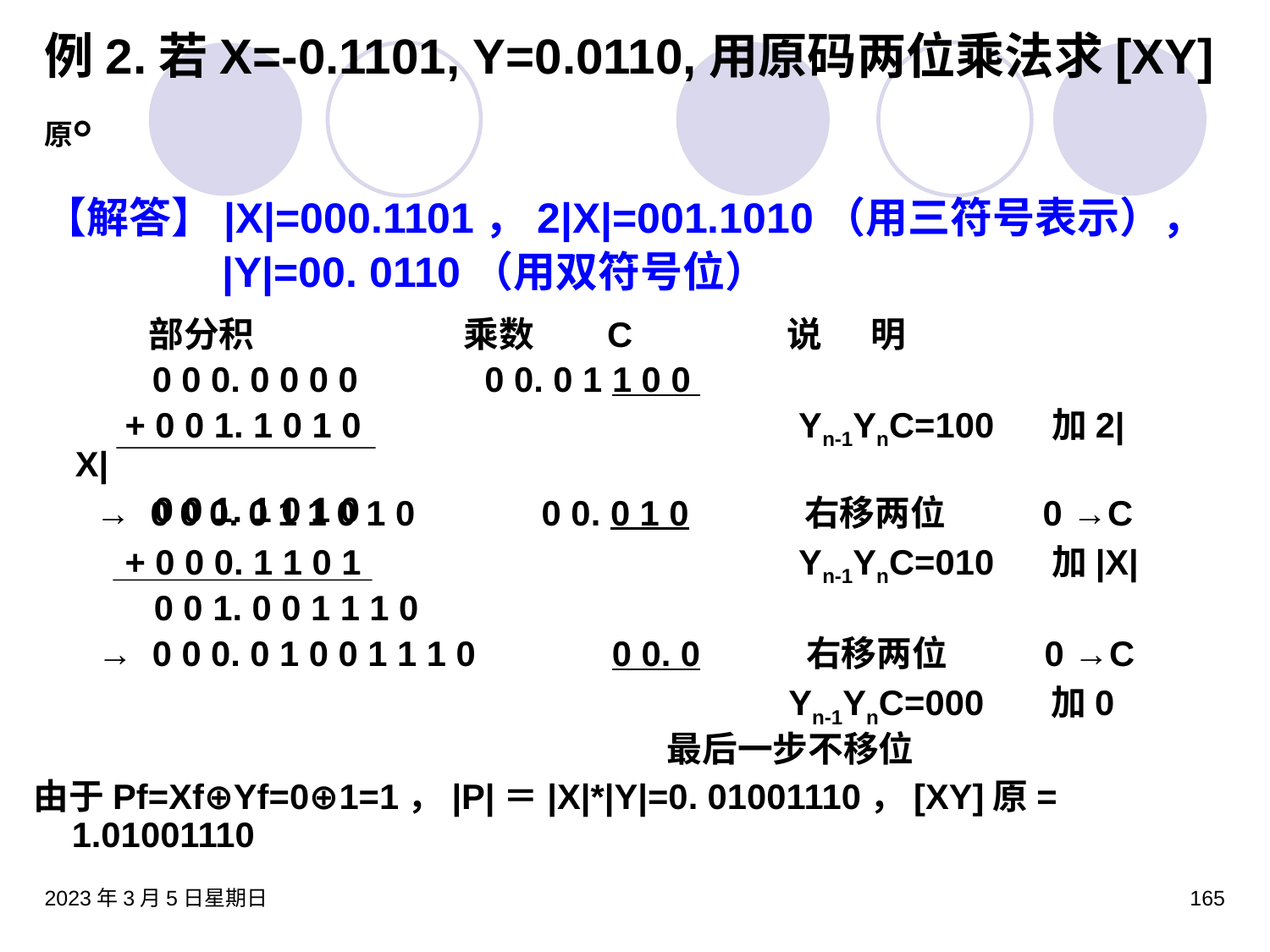

# 例2.若X=-0.1101, Y=0.0110,用原码两位乘法求[XY]原。
【解答】|X|=000.1101，2|X|=001.1010（用三符号表示），
               |Y|=00. 0110（用双符号位）
             部分积                          乘数        C               说      明
            0 0 0. 0 0 0 0             0 0. 0 1 1 0 0
         + 0 0 1. 1 0 1 0                                             Yn-1YnC=100     加2|X|
            0 0 1. 1 0 1 0

      →  0 0 0. 0 1 1 0 1 0             0 0. 0 1 0           右移两位           0 →C
         + 0 0 0. 1 1 0 1                                             Yn-1YnC=010     加|X|
            0 0 1. 0 0 1 1 1 0

      →  0 0 0. 0 1 0 0 1 1 1 0              0 0. 0          右移两位           0 →C
                                                                             Yn-1YnC=000      加0
                                                                             最后一步不移位
由于Pf=Xf⊕Yf=0⊕1=1，|P|＝|X|*|Y|=0. 01001110，[XY]原= 1.01001110
2023年3月5日星期日
165